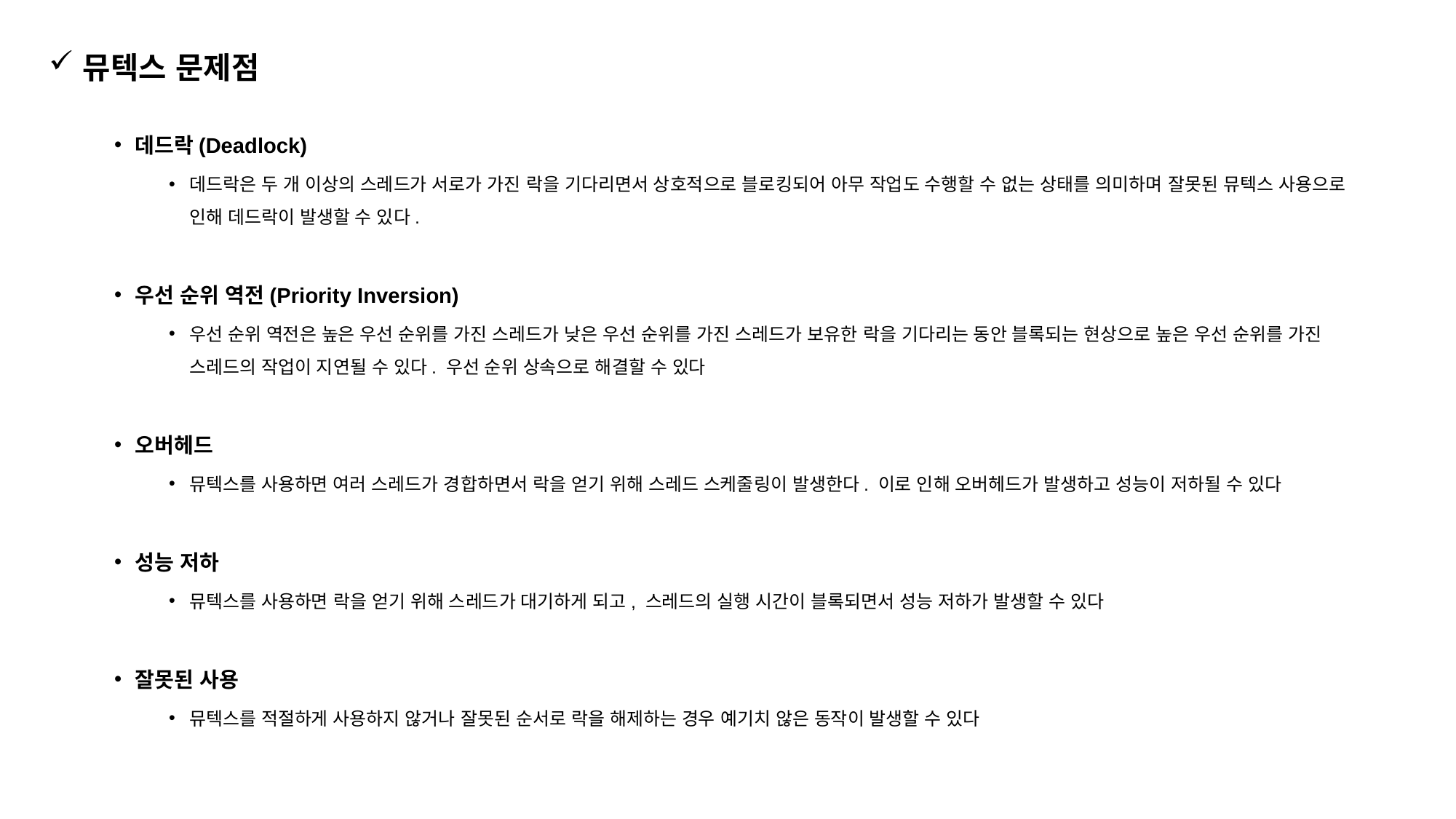

뮤텍스 문제점
데드락(Deadlock)
데드락은 두 개 이상의 스레드가 서로가 가진 락을 기다리면서 상호적으로 블로킹되어 아무 작업도 수행할 수 없는 상태를 의미하며 잘못된 뮤텍스 사용으로 인해 데드락이 발생할 수 있다.

우선 순위 역전(Priority Inversion)
우선 순위 역전은 높은 우선 순위를 가진 스레드가 낮은 우선 순위를 가진 스레드가 보유한 락을 기다리는 동안 블록되는 현상으로 높은 우선 순위를 가진 스레드의 작업이 지연될 수 있다. 우선 순위 상속으로 해결할 수 있다

오버헤드
뮤텍스를 사용하면 여러 스레드가 경합하면서 락을 얻기 위해 스레드 스케줄링이 발생한다. 이로 인해 오버헤드가 발생하고 성능이 저하될 수 있다

성능 저하
뮤텍스를 사용하면 락을 얻기 위해 스레드가 대기하게 되고, 스레드의 실행 시간이 블록되면서 성능 저하가 발생할 수 있다

잘못된 사용
뮤텍스를 적절하게 사용하지 않거나 잘못된 순서로 락을 해제하는 경우 예기치 않은 동작이 발생할 수 있다